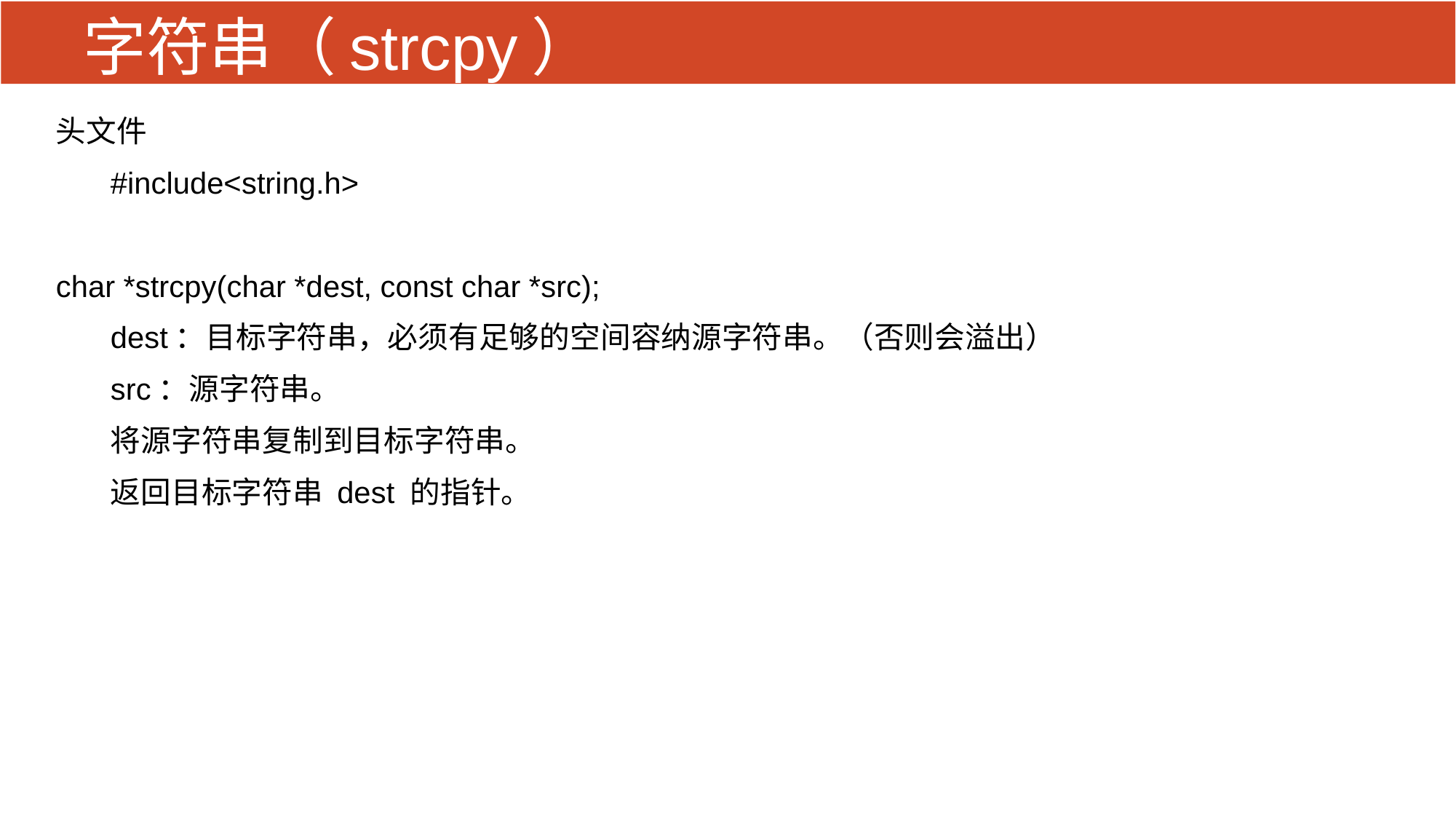

# 字符串（strcpy）
头文件
#include<string.h>

char *strcpy(char *dest, const char *src);
dest：目标字符串，必须有足够的空间容纳源字符串。（否则会溢出）
src：源字符串。
将源字符串复制到目标字符串。
返回目标字符串 dest 的指针。